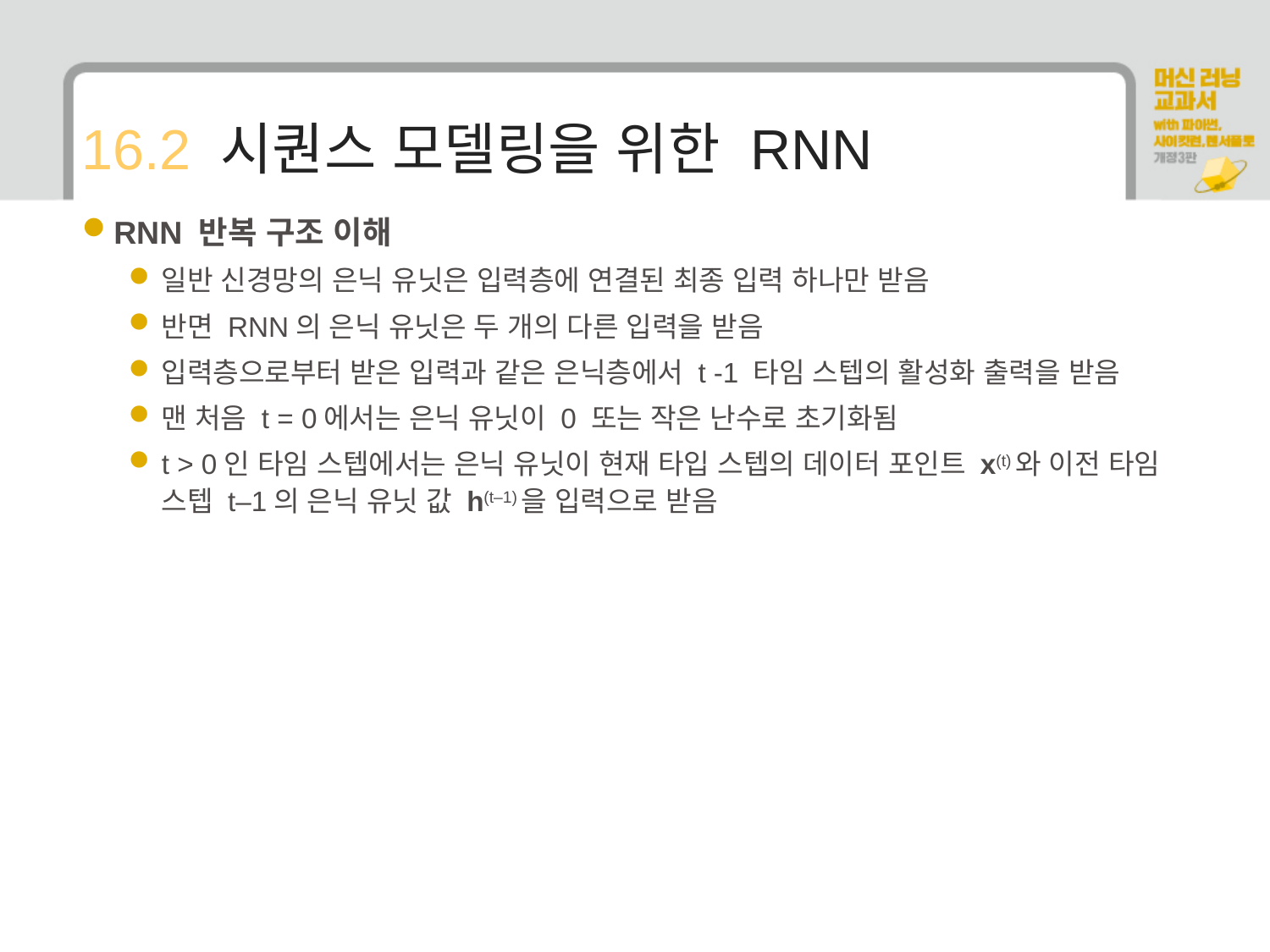

# 16.2 시퀀스 모델링을 위한 RNN
RNN 반복 구조 이해
일반 신경망의 은닉 유닛은 입력층에 연결된 최종 입력 하나만 받음
반면 RNN의 은닉 유닛은 두 개의 다른 입력을 받음
입력층으로부터 받은 입력과 같은 은닉층에서 t -1 타임 스텝의 활성화 출력을 받음
맨 처음 t = 0에서는 은닉 유닛이 0 또는 작은 난수로 초기화됨
t > 0인 타임 스텝에서는 은닉 유닛이 현재 타입 스텝의 데이터 포인트 x(t)와 이전 타임 스텝 t‒1의 은닉 유닛 값 h(t‒1)을 입력으로 받음